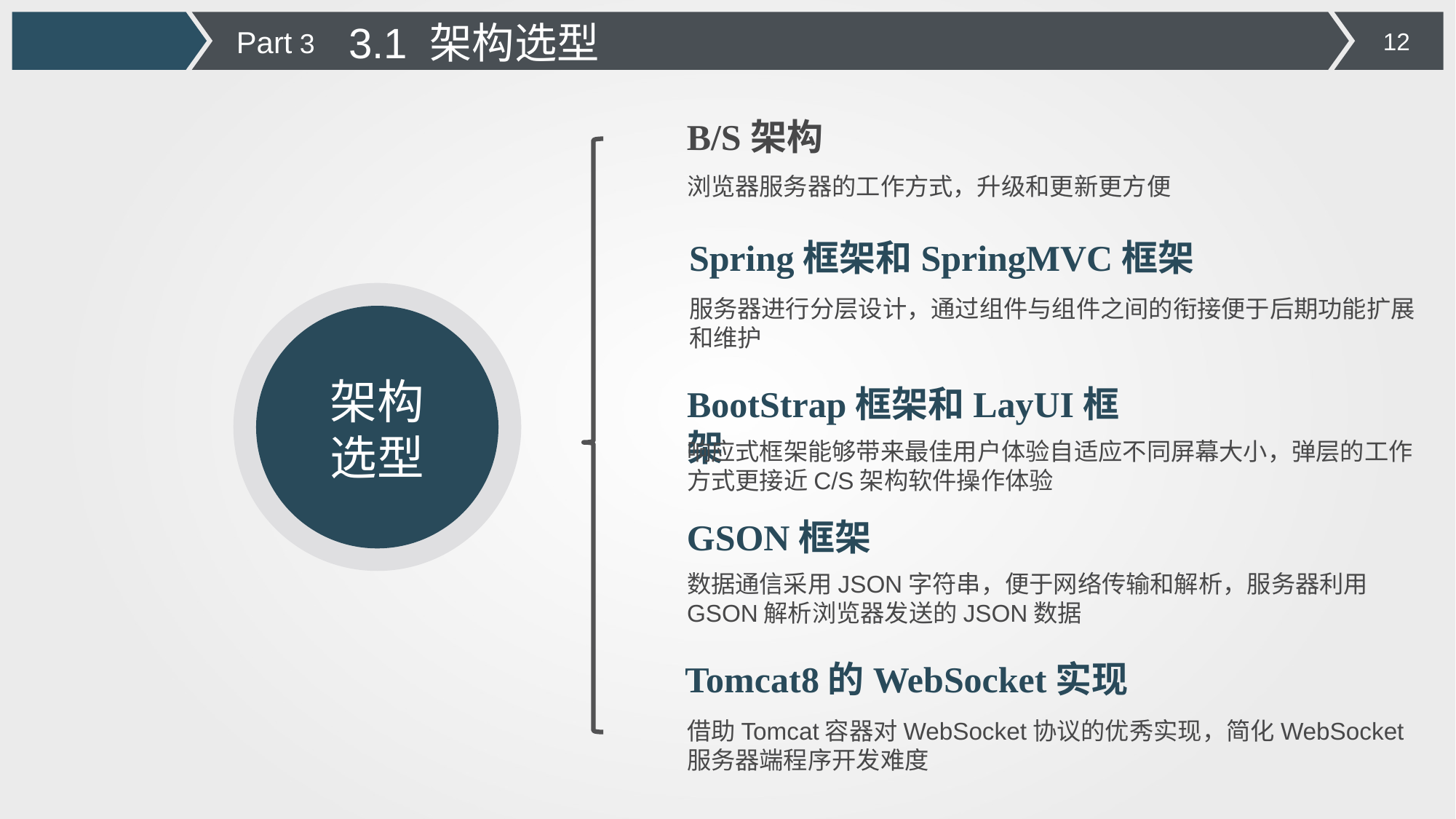

3.1 架构选型
Part 3
B/S架构

浏览器服务器的工作方式，升级和更新更方便
Spring框架和SpringMVC框架

服务器进行分层设计，通过组件与组件之间的衔接便于后期功能扩展和维护

架构选型
BootStrap框架和LayUI框架
响应式框架能够带来最佳用户体验自适应不同屏幕大小，弹层的工作方式更接近C/S架构软件操作体验
GSON框架
数据通信采用JSON字符串，便于网络传输和解析，服务器利用GSON解析浏览器发送的JSON数据
Tomcat8的WebSocket实现
借助Tomcat容器对WebSocket协议的优秀实现，简化WebSocket服务器端程序开发难度